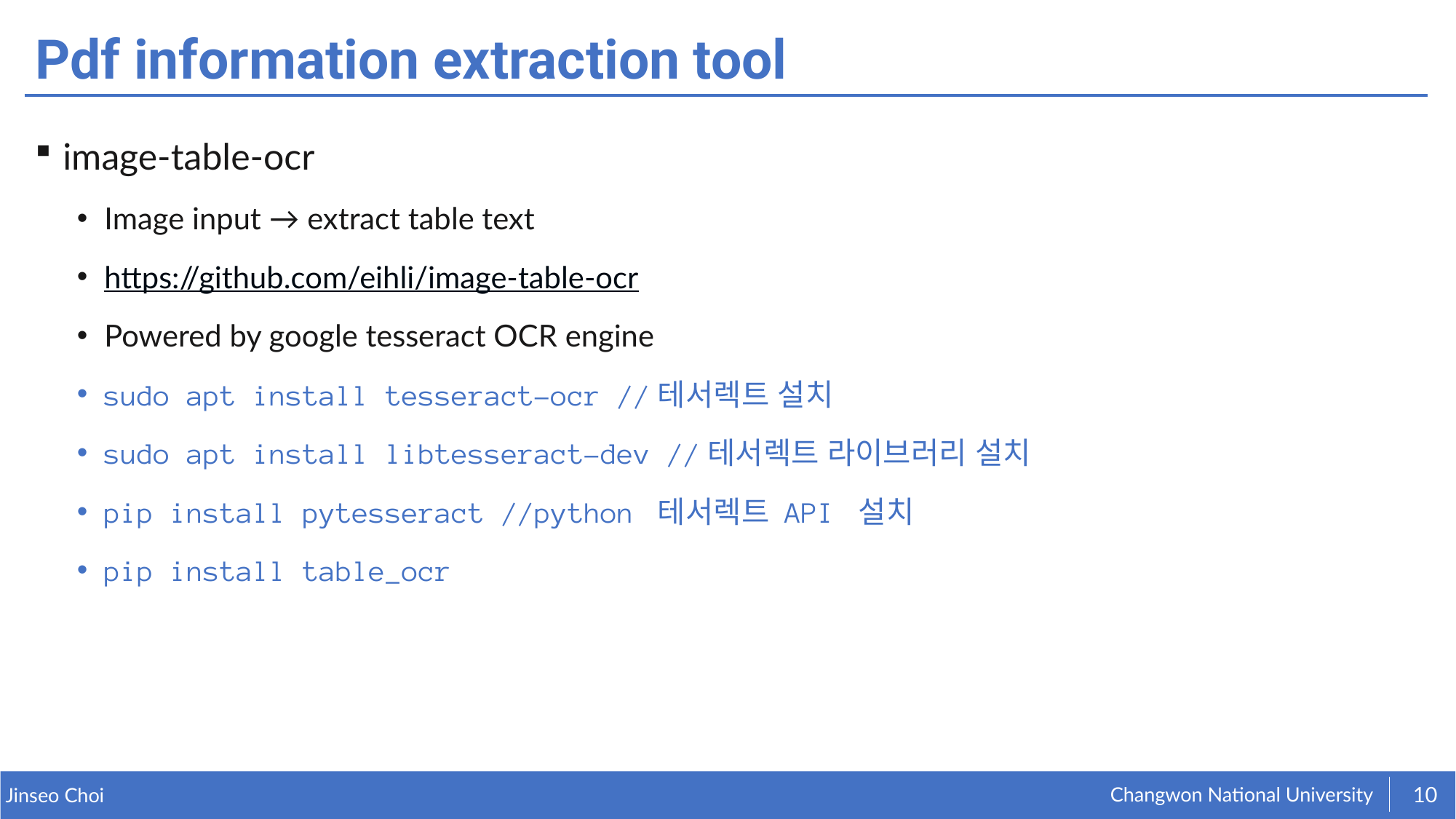

# Pdf information extraction tool
image-table-ocr
Image input → extract table text
https://github.com/eihli/image-table-ocr
Powered by google tesseract OCR engine
sudo apt install tesseract-ocr //테서렉트 설치
sudo apt install libtesseract-dev //테서렉트 라이브러리 설치
pip install pytesseract //python 테서렉트 API 설치
pip install table_ocr

10